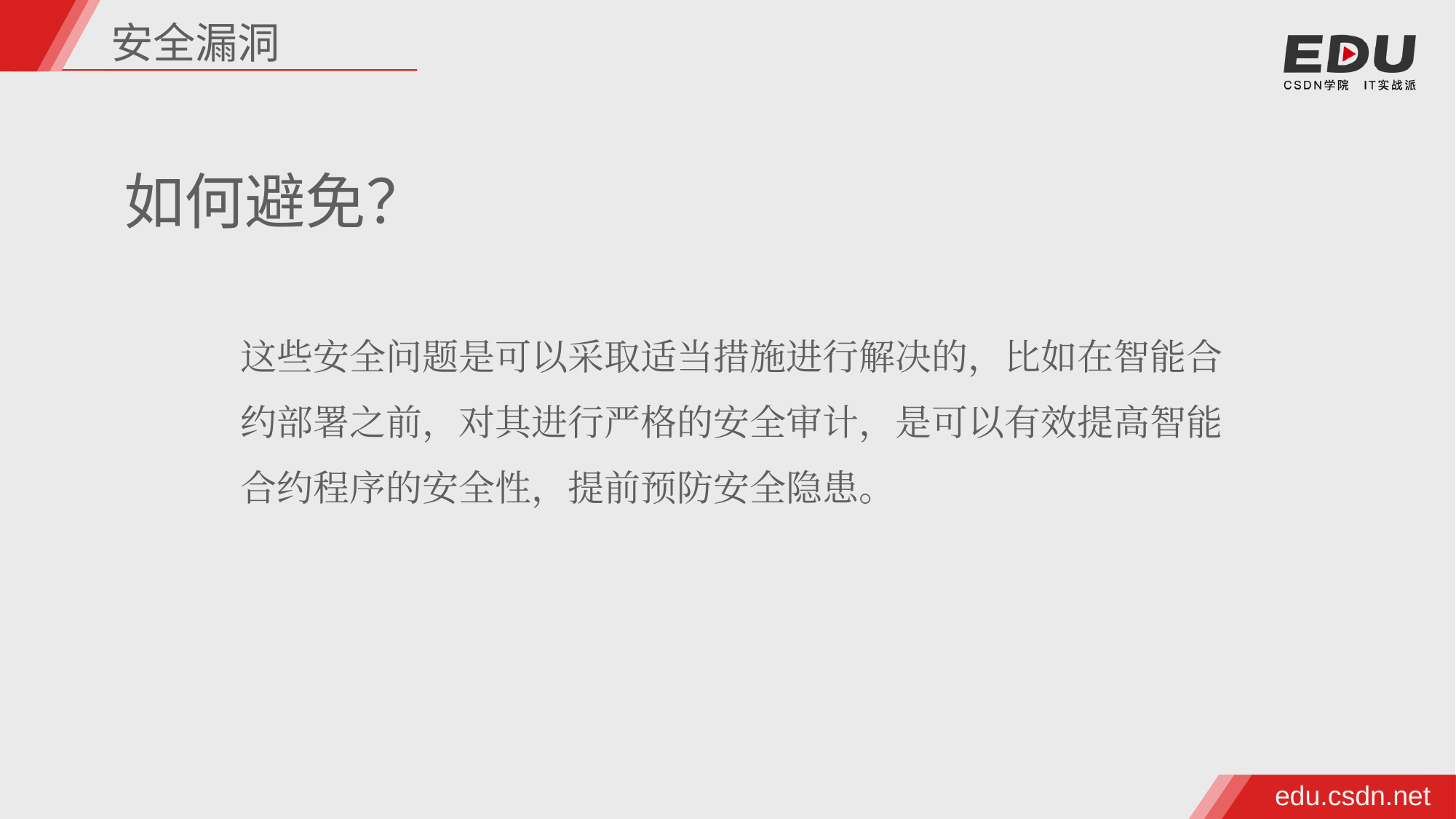

安全漏洞
如何避免？
这些安全问题是可以采取适当措施进行解决的，比如在智能合约部署之前，对其进行严格的安全审计，是可以有效提高智能合约程序的安全性，提前预防安全隐患。
edu.csdn.net